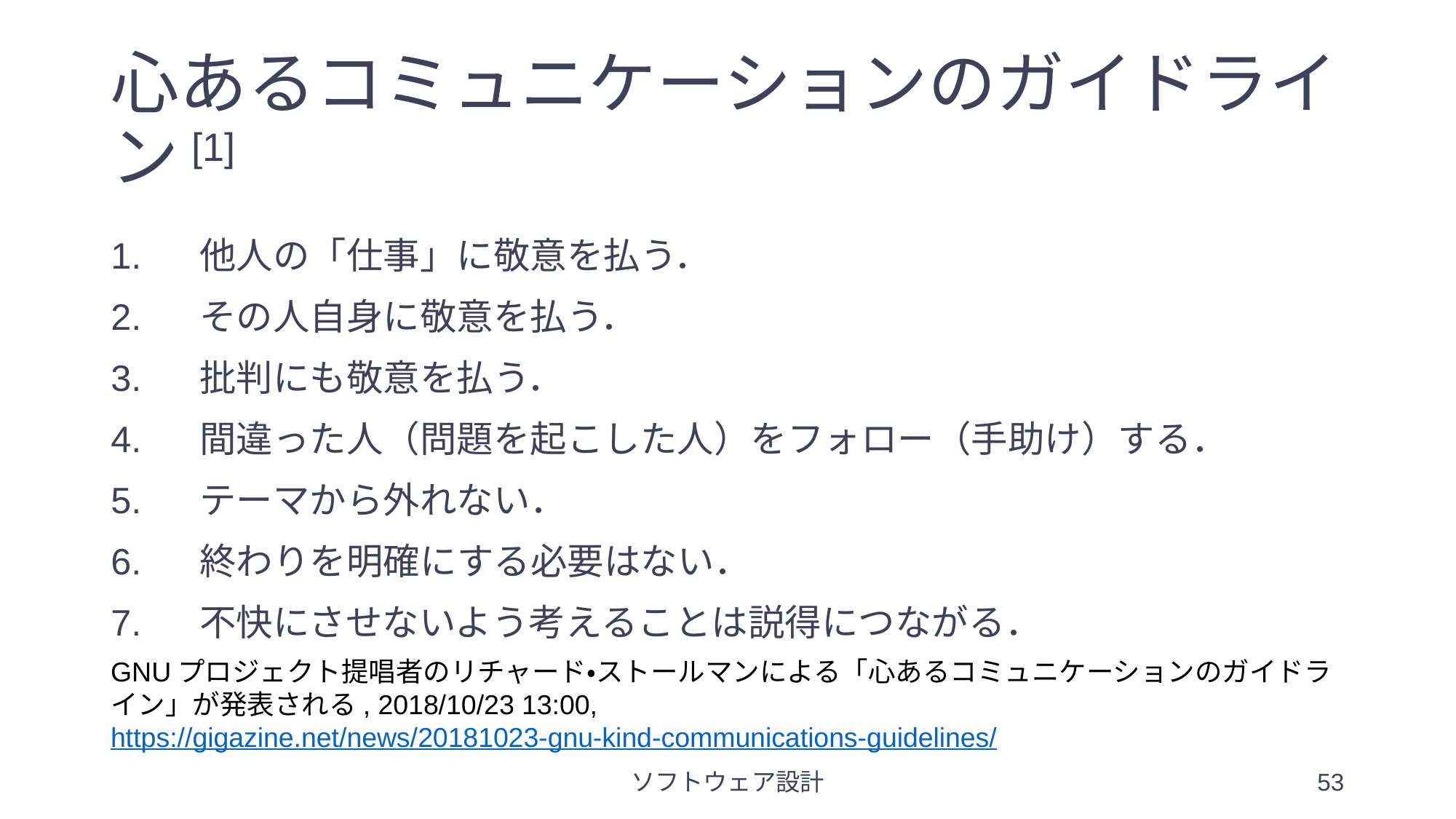

# 心あるコミュニケーションのガイドライン[1]
他人の「仕事」に敬意を払う．
その人自身に敬意を払う．
批判にも敬意を払う．
間違った人（問題を起こした人）をフォロー（手助け）する．
テーマから外れない．
終わりを明確にする必要はない．
不快にさせないよう考えることは説得につながる．
GNUプロジェクト提唱者のリチャード・ストールマンによる「心あるコミュニケーションのガイドライン」が発表される, 2018/10/23 13:00, https://gigazine.net/news/20181023-gnu-kind-communications-guidelines/
ソフトウェア設計
53